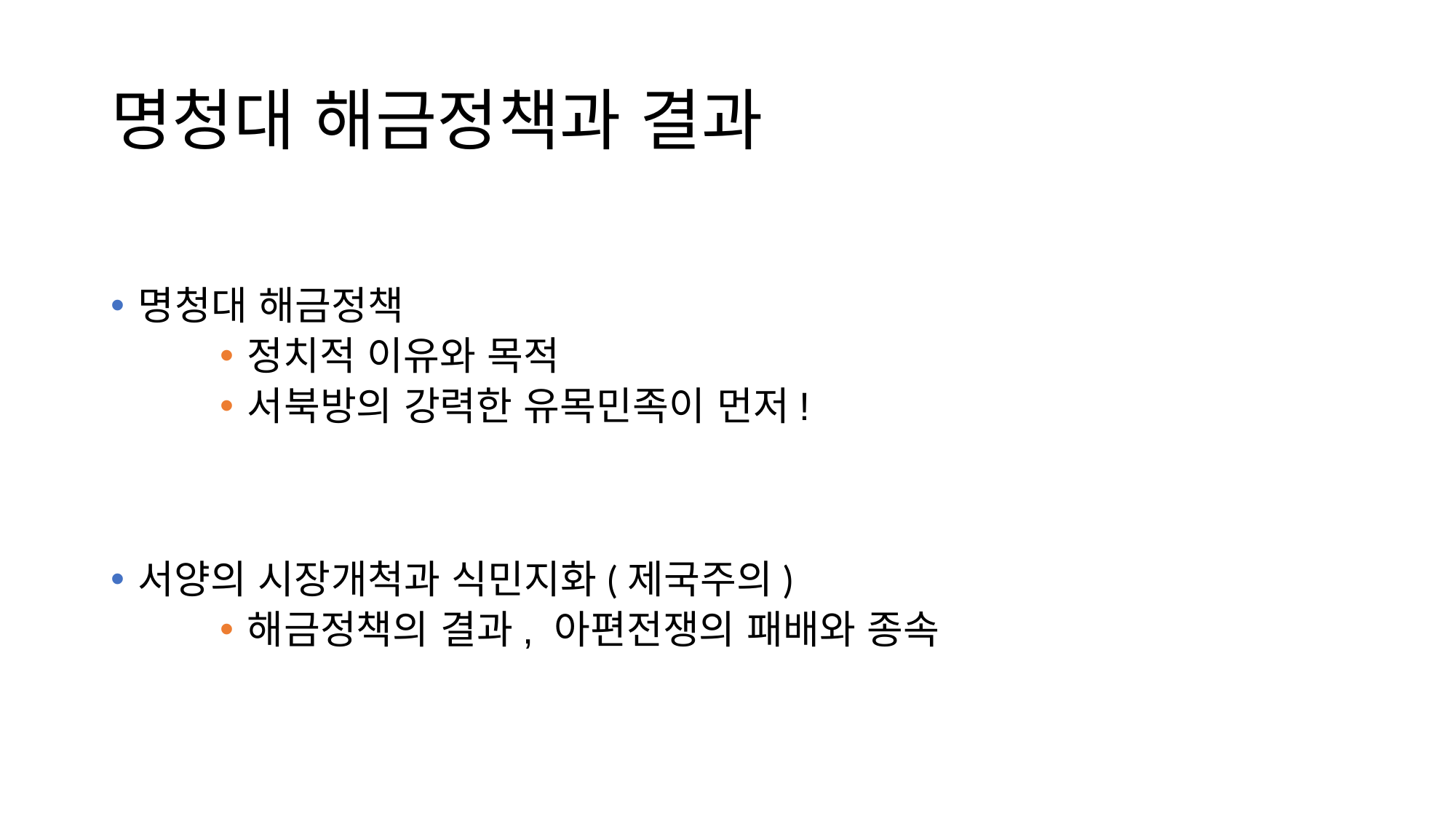

# 명청대 해금정책과 결과

명청대 해금정책
정치적 이유와 목적
서북방의 강력한 유목민족이 먼저!

서양의 시장개척과 식민지화(제국주의)
해금정책의 결과, 아편전쟁의 패배와 종속